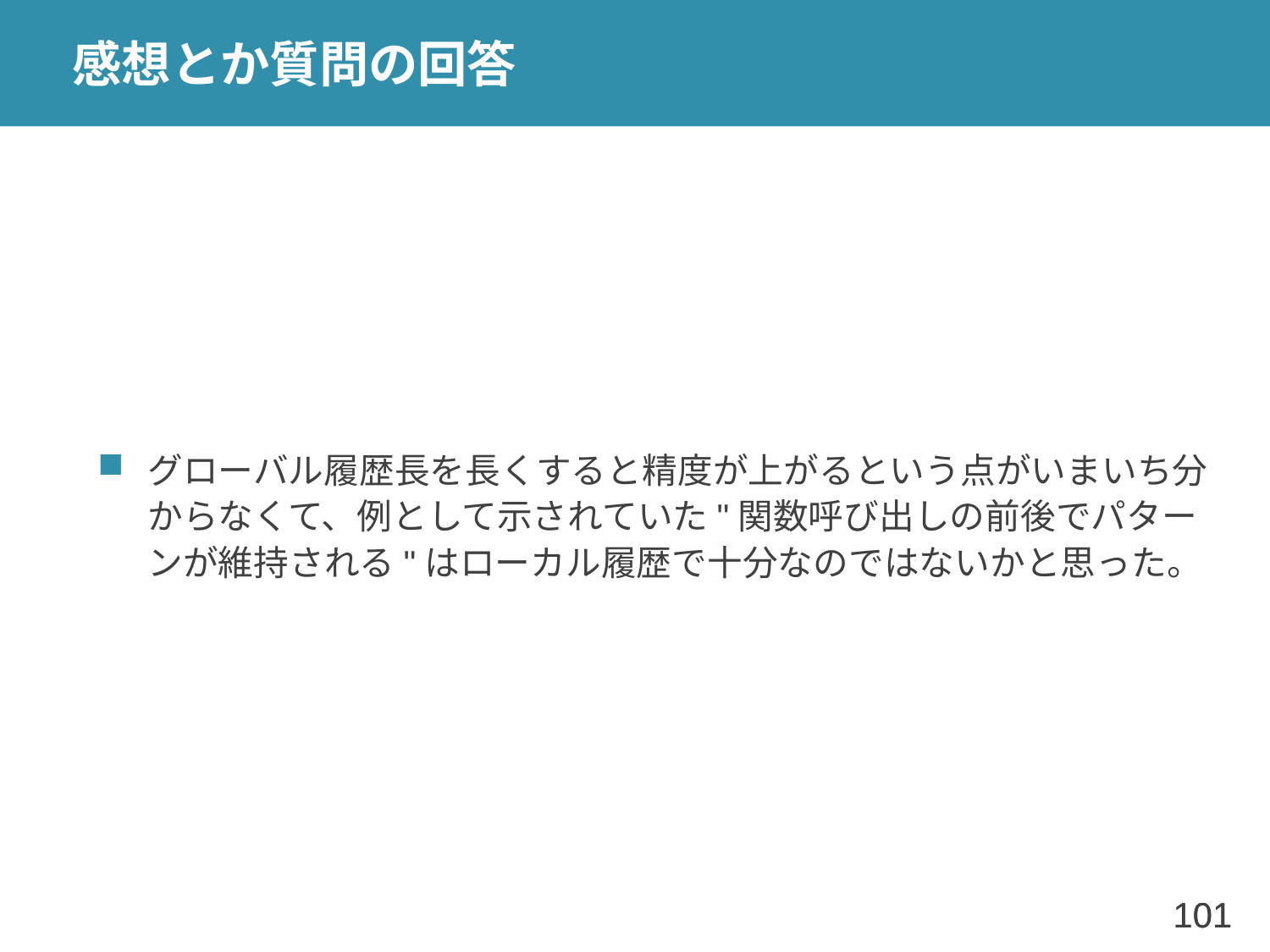

# 感想とか質問の回答
グローバル履歴長を長くすると精度が上がるという点がいまいち分からなくて、例として示されていた"関数呼び出しの前後でパターンが維持される"はローカル履歴で十分なのではないかと思った。